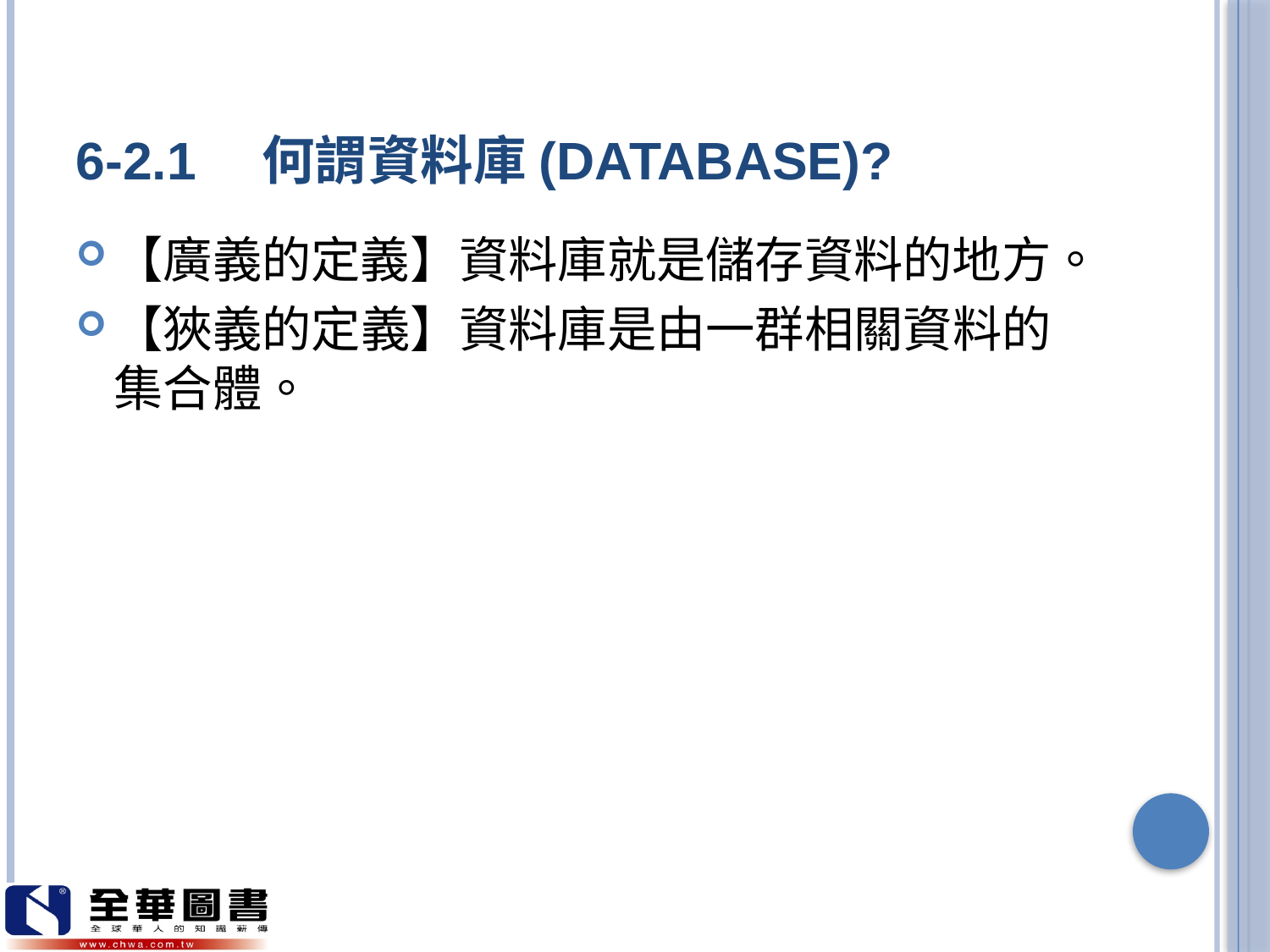

# 6-2.1　何謂資料庫(Database)?
【廣義的定義】資料庫就是儲存資料的地方。
【狹義的定義】資料庫是由一群相關資料的集合體。